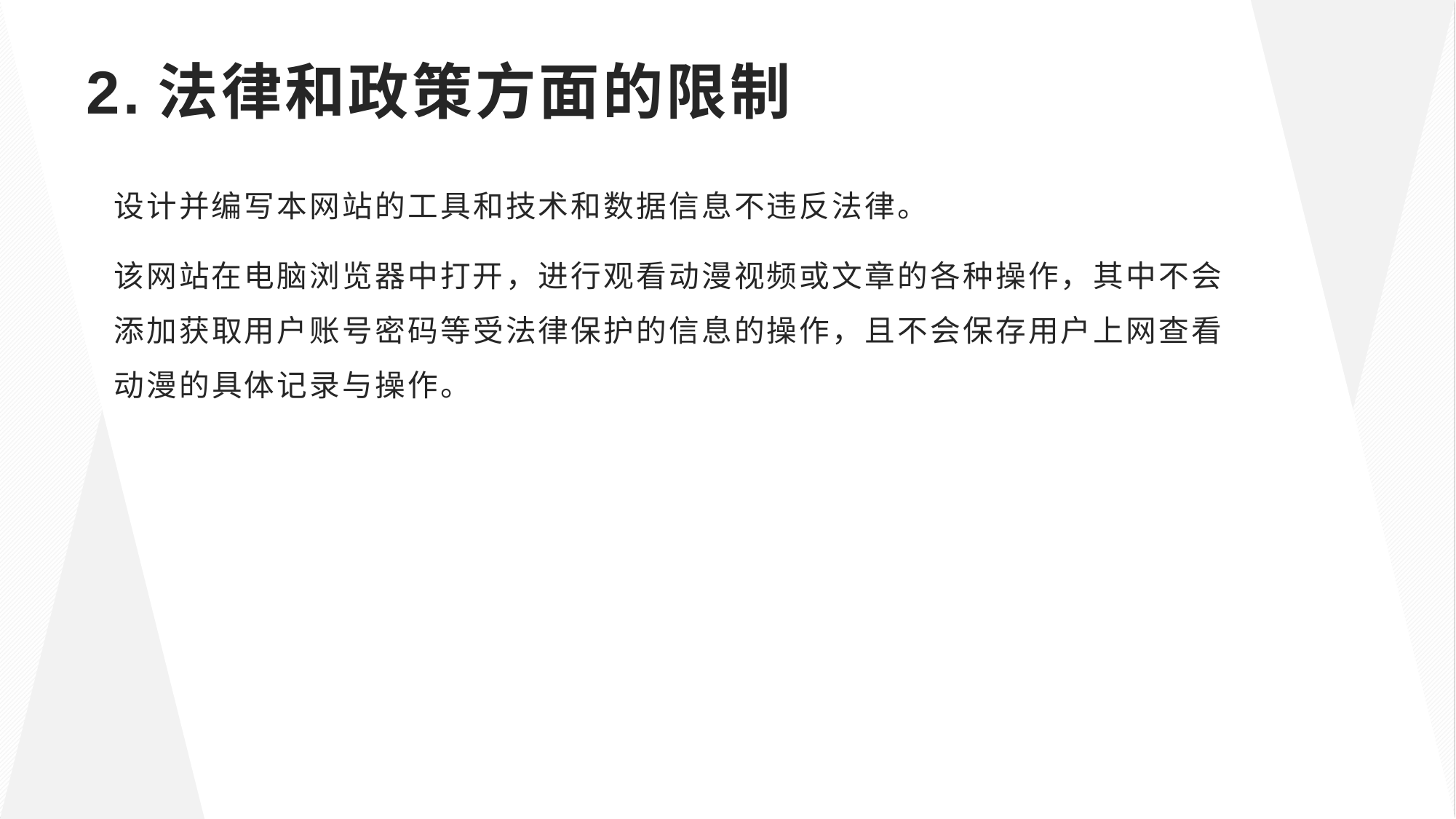

# 2.法律和政策方面的限制
设计并编写本网站的工具和技术和数据信息不违反法律。
该网站在电脑浏览器中打开，进行观看动漫视频或文章的各种操作，其中不会添加获取用户账号密码等受法律保护的信息的操作，且不会保存用户上网查看动漫的具体记录与操作。